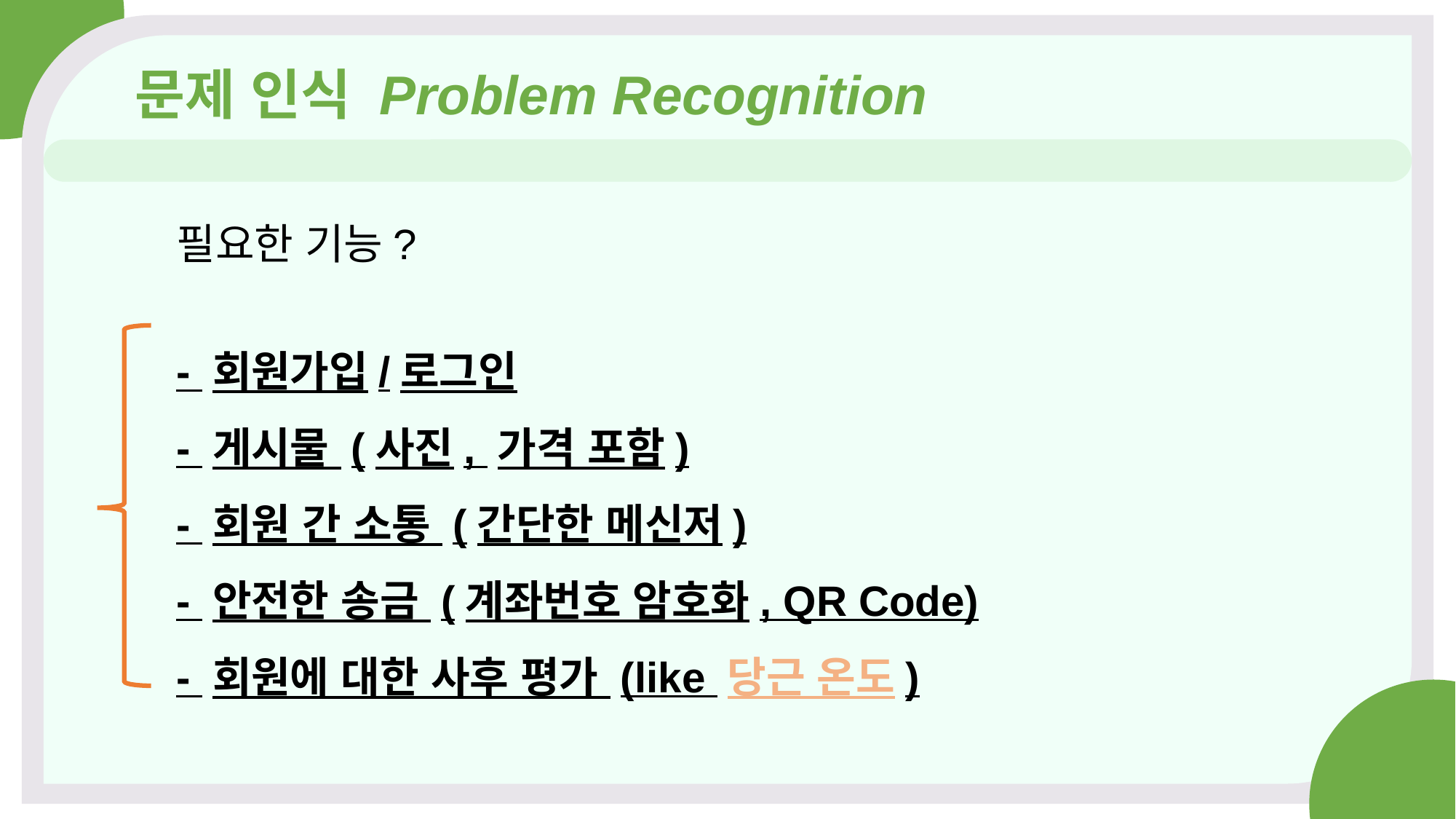

문제 인식 Problem Recognition
#

필요한 기능?

- 회원가입/로그인
- 게시물 (사진, 가격 포함)
- 회원 간 소통 (간단한 메신저)
- 안전한 송금 (계좌번호 암호화, QR Code)
- 회원에 대한 사후 평가 (like 당근 온도)